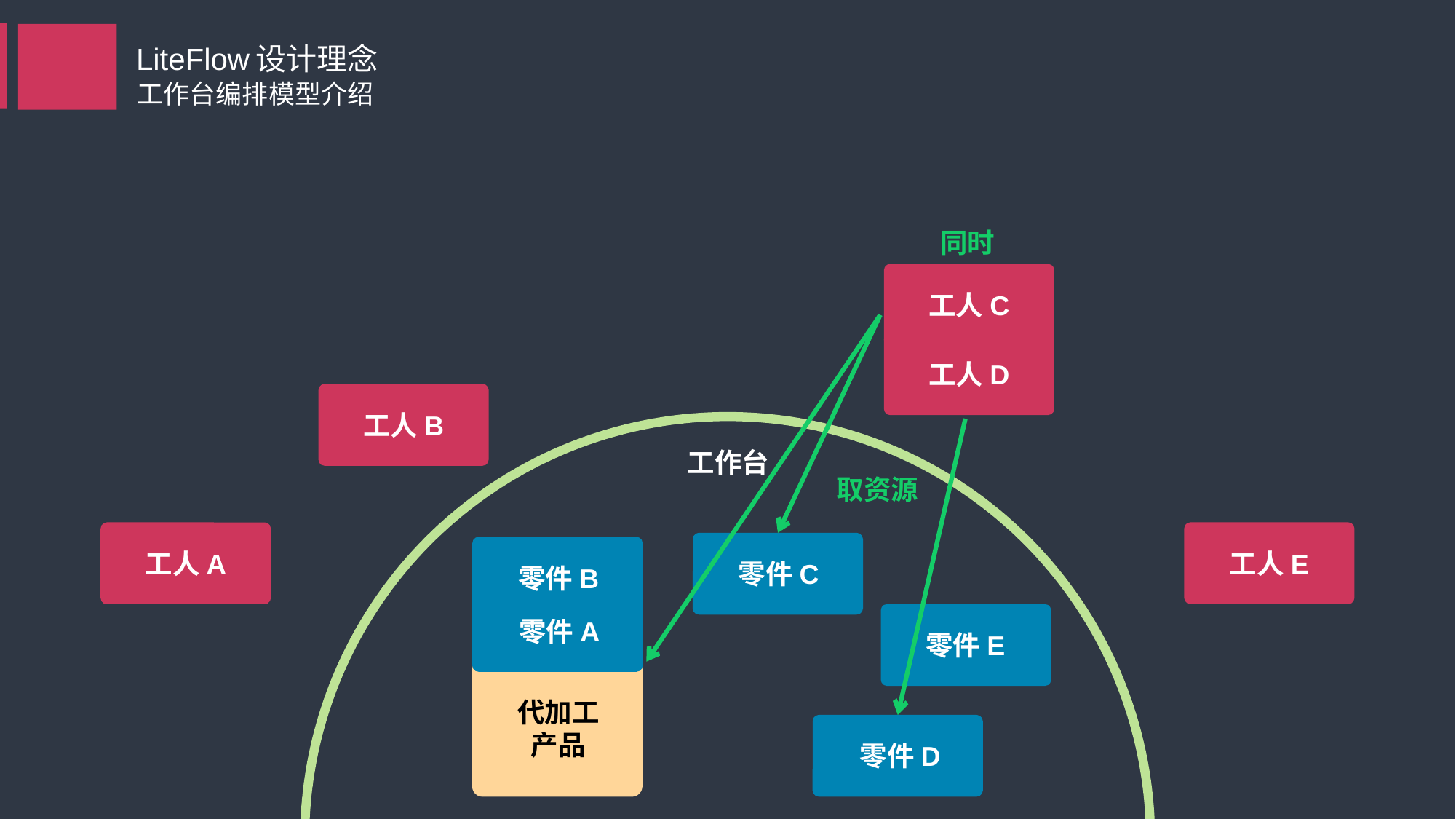

LiteFlow设计理念
工作台编排模型介绍
同时

工人C

工人D

工人B

工作台
取资源

零件C

零件B
工人A
工人E

零件A

零件E

代加工
产品

零件D